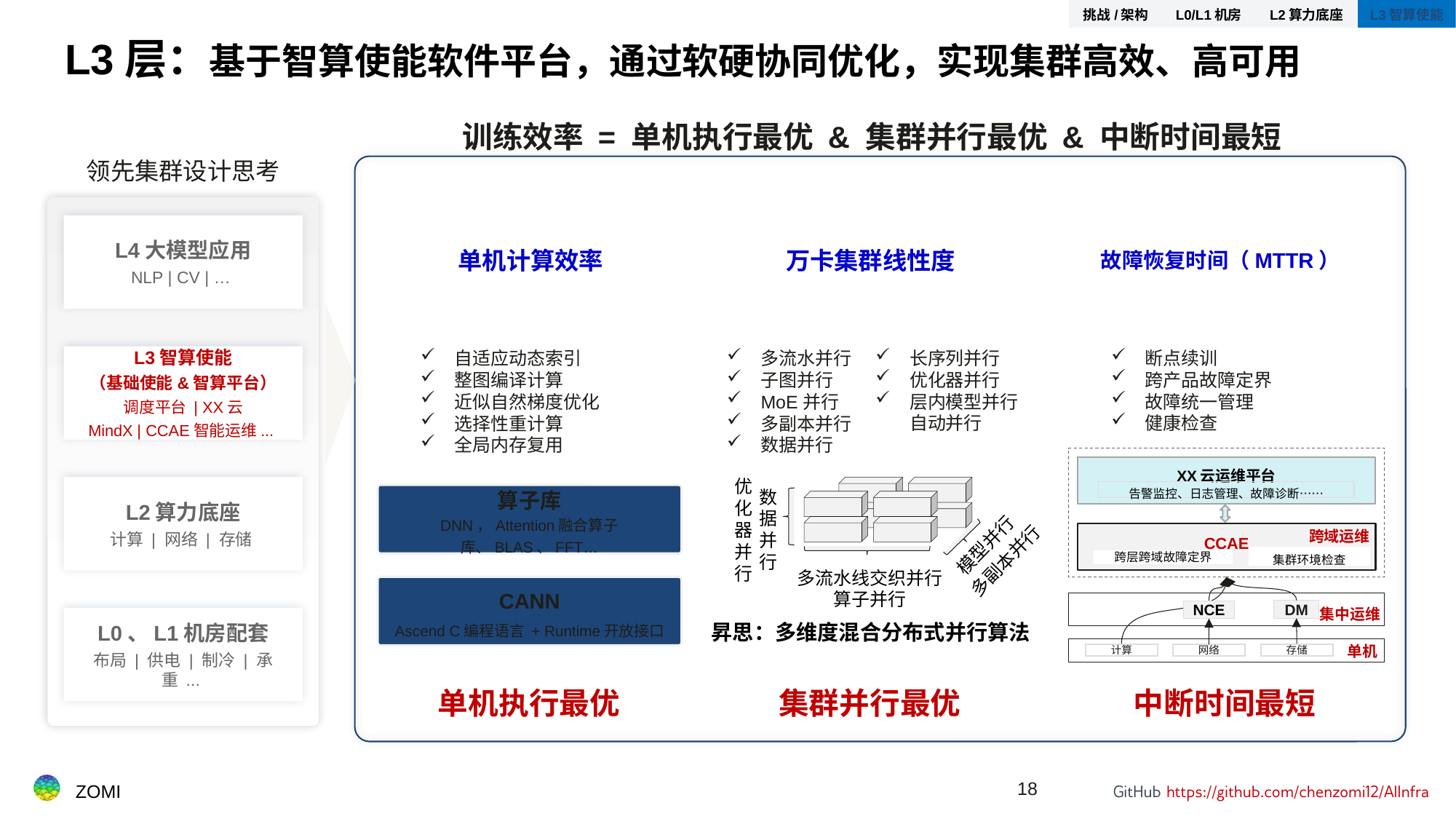

| 挑战/架构 | L0/L1机房 | L2算力底座 | L3智算使能 |
| --- | --- | --- | --- |
L3层：基于智算使能软件平台，通过软硬协同优化，实现集群高效、高可用
训练效率 = 单机执行最优 & 集群并行最优 & 中断时间最短
领先集群设计思考

L4大模型应用
NLP | CV | …
L3智算使能
（基础使能&智算平台）
调度平台 | XX云
MindX | CCAE智能运维...
L2算力底座
计算 | 网络 | 存储
L0、L1机房配套
布局 | 供电 | 制冷 | 承重 ...

单机计算效率
万卡集群线性度
故障恢复时间（MTTR）
自适应动态索引
整图编译计算
近似自然梯度优化
选择性重计算
全局内存复用
多流水并行
子图并行
MoE并行
多副本并行
数据并行
长序列并行
优化器并行
层内模型并行自动并行
断点续训
跨产品故障定界
故障统一管理
健康检查

XX云运维平台
告警监控、日志管理、故障诊断……

CCAE
跨域运维
集群环境检查
跨层跨域故障定界
集中运维
DM
NCE

单机
计算
存储
网络
优化器并行

算子库
DNN，Attention融合算子库、BLAS、FFT…
数据并行

模型并行
多副本并行
多流水线交织并行
算子并行
CANN
Ascend C编程语言 + Runtime开放接口
昇思：多维度混合分布式并行算法
单机执行最优
集群并行最优
中断时间最短